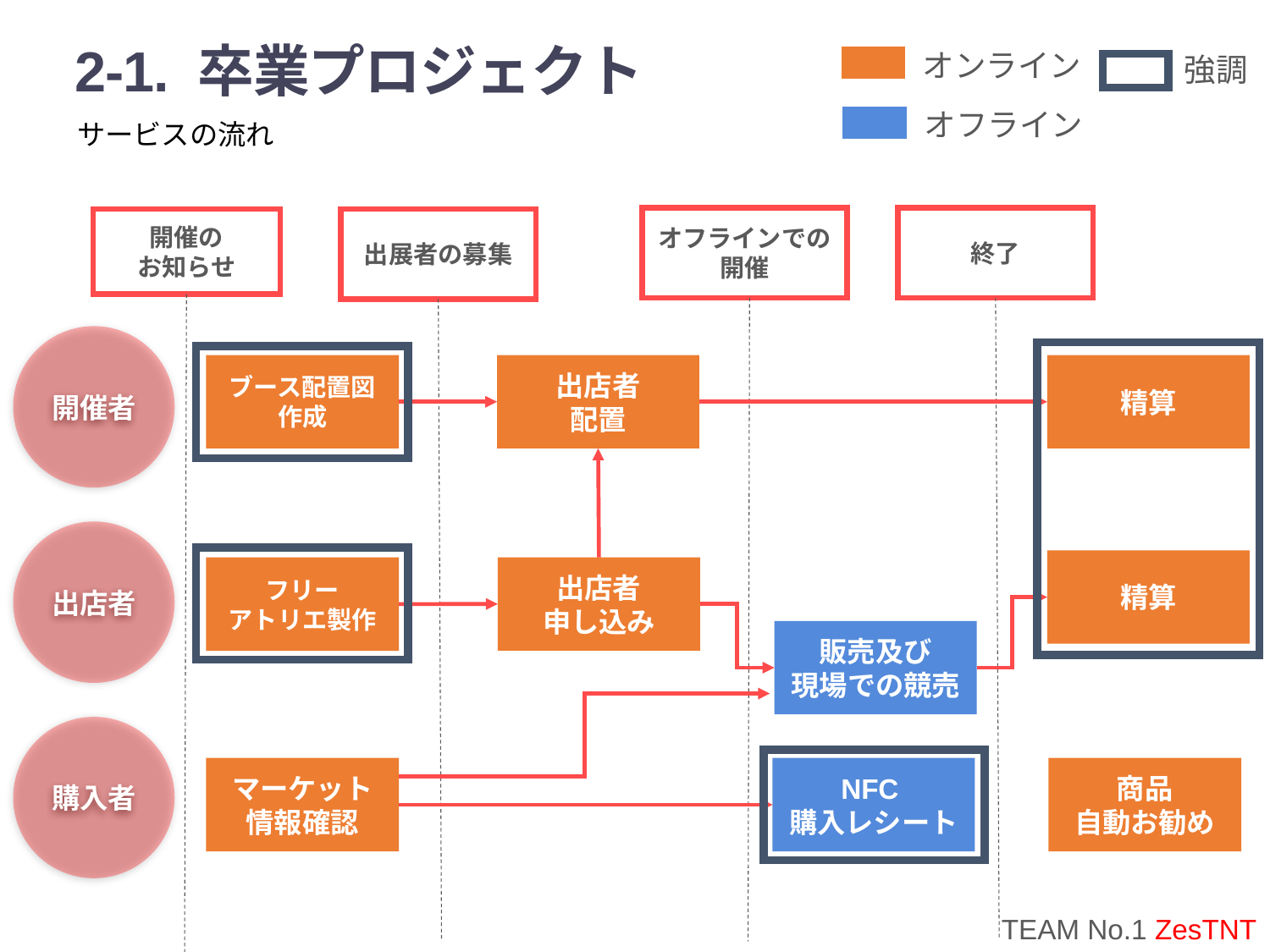

2-1. 卒業プロジェクト
オンライン
強調

オフライン

サービスの流れ
オフラインでの開催
終了
開催の
お知らせ
出展者の募集
開催者
出店者
購入者

ブース配置図
作成
出店者
配置
精算

精算
出店者
申し込み
フリー
アトリエ製作
販売及び
現場での競売

マーケット
情報確認
NFC
購入レシート
商品
自動お勧め
TEAM No.1 ZesTNT